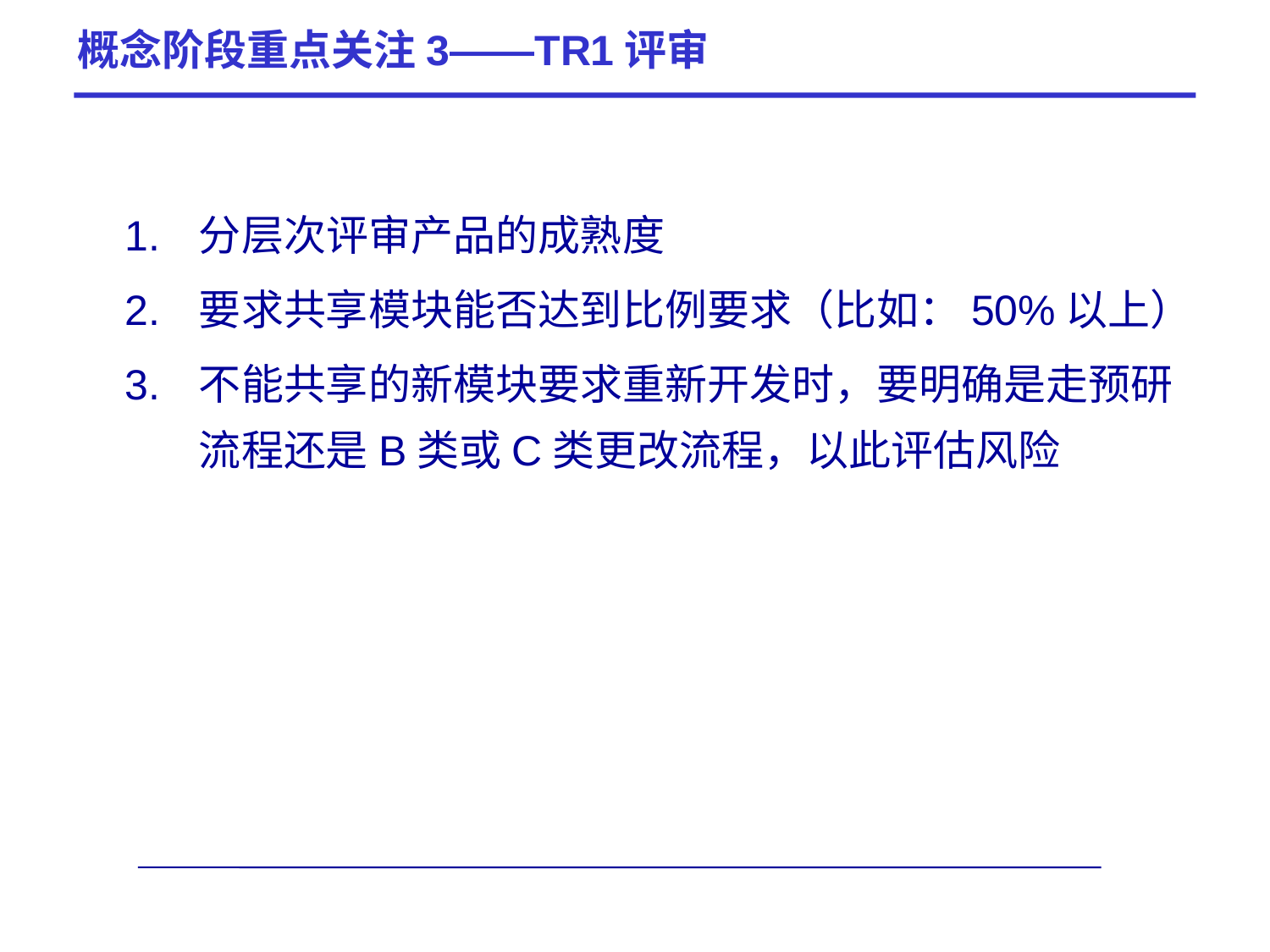

# 概念阶段重点关注3——TR1评审

分层次评审产品的成熟度
要求共享模块能否达到比例要求（比如：50%以上）
不能共享的新模块要求重新开发时，要明确是走预研流程还是B类或C类更改流程，以此评估风险